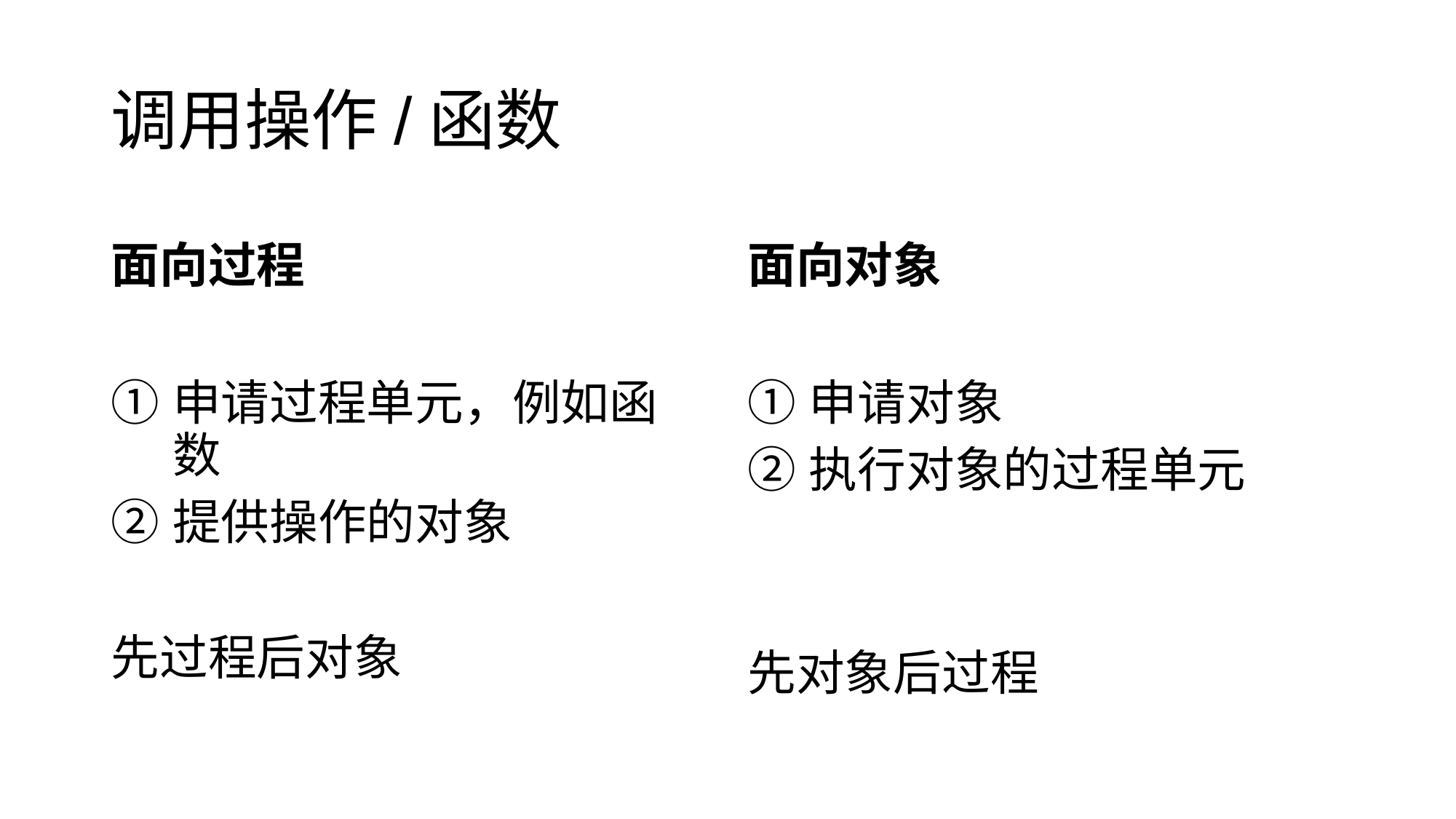

# 调用操作/函数
面向过程
面向对象

申请过程单元，例如函数
提供操作的对象

先过程后对象

申请对象
执行对象的过程单元

先对象后过程